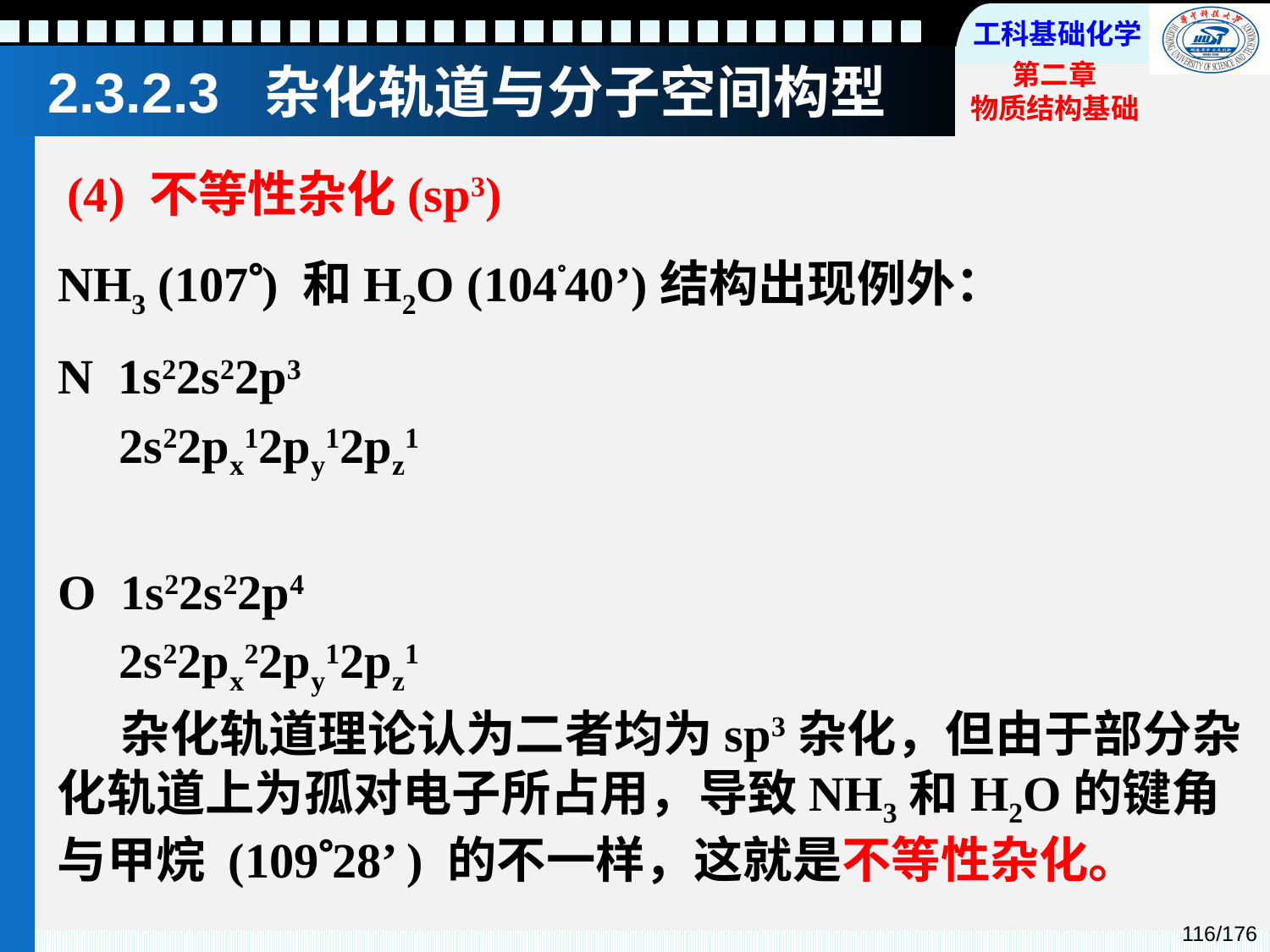

# 2.3.2.3  杂化轨道与分子空间构型
(4) 不等性杂化(sp3)
NH3 (107°) 和H2O (104°40’)结构出现例外：
N  1s22s22p3
     2s22px12py12pz1

O  1s22s22p4
     2s22px22py12pz1
杂化轨道理论认为二者均为sp3杂化，但由于部分杂化轨道上为孤对电子所占用，导致NH3和H2O的键角与甲烷 (109°28’ ) 的不一样，这就是不等性杂化。